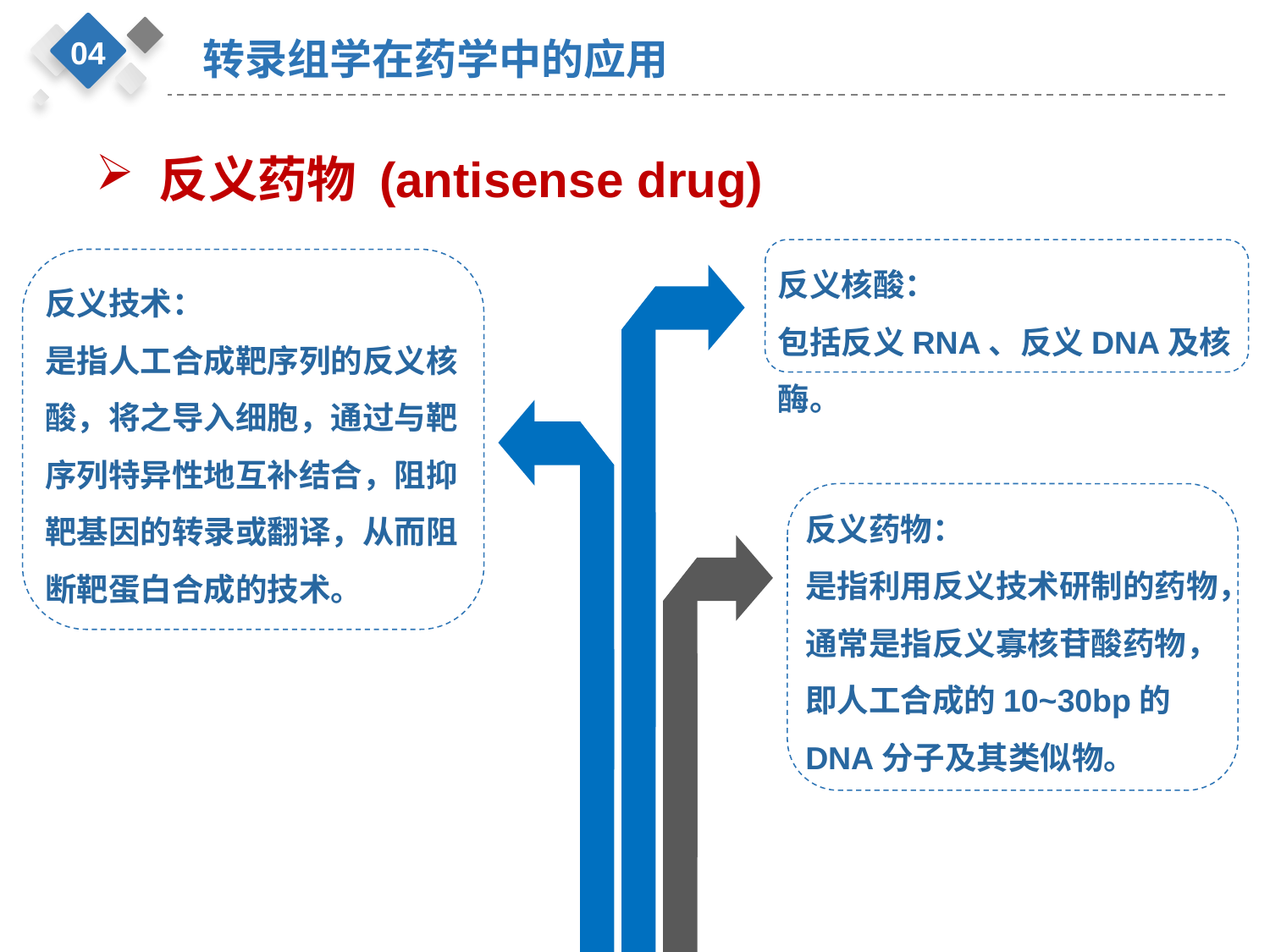

04

转录组学在药学中的应用

反义药物 (antisense drug)

反义核酸：
包括反义RNA、反义DNA及核酶。

反义技术：
是指人工合成靶序列的反义核酸，将之导入细胞，通过与靶序列特异性地互补结合，阻抑靶基因的转录或翻译，从而阻断靶蛋白合成的技术。

反义药物：
是指利用反义技术研制的药物，通常是指反义寡核苷酸药物，即人工合成的10~30bp的DNA分子及其类似物。